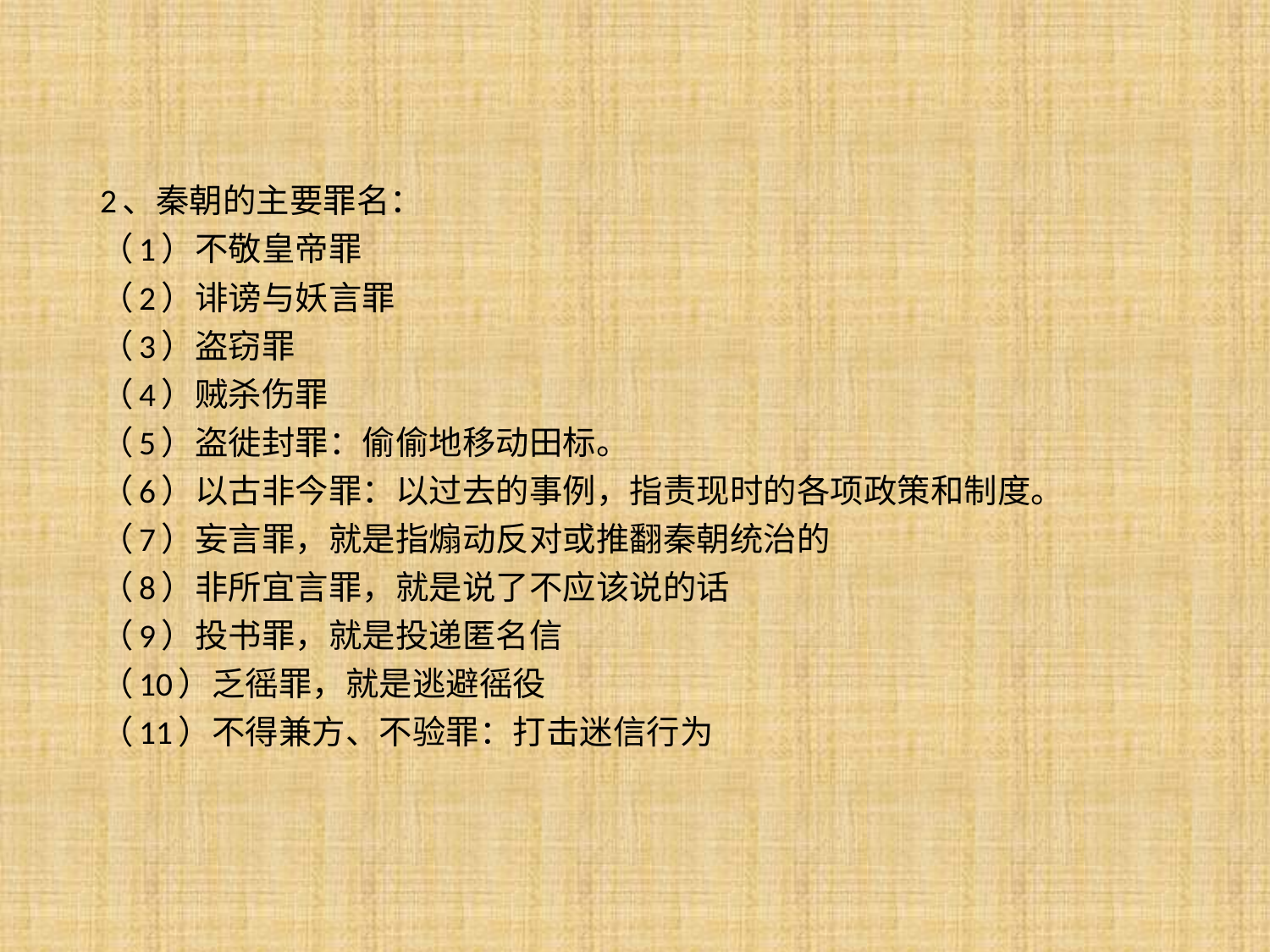

2、秦朝的主要罪名：
（1）不敬皇帝罪
（2）诽谤与妖言罪
（3）盗窃罪
（4）贼杀伤罪
（5）盗徙封罪：偷偷地移动田标。
（6）以古非今罪：以过去的事例，指责现时的各项政策和制度。
（7）妄言罪，就是指煽动反对或推翻秦朝统治的
（8）非所宜言罪，就是说了不应该说的话
（9）投书罪，就是投递匿名信
（10）乏徭罪，就是逃避徭役
（11）不得兼方、不验罪：打击迷信行为